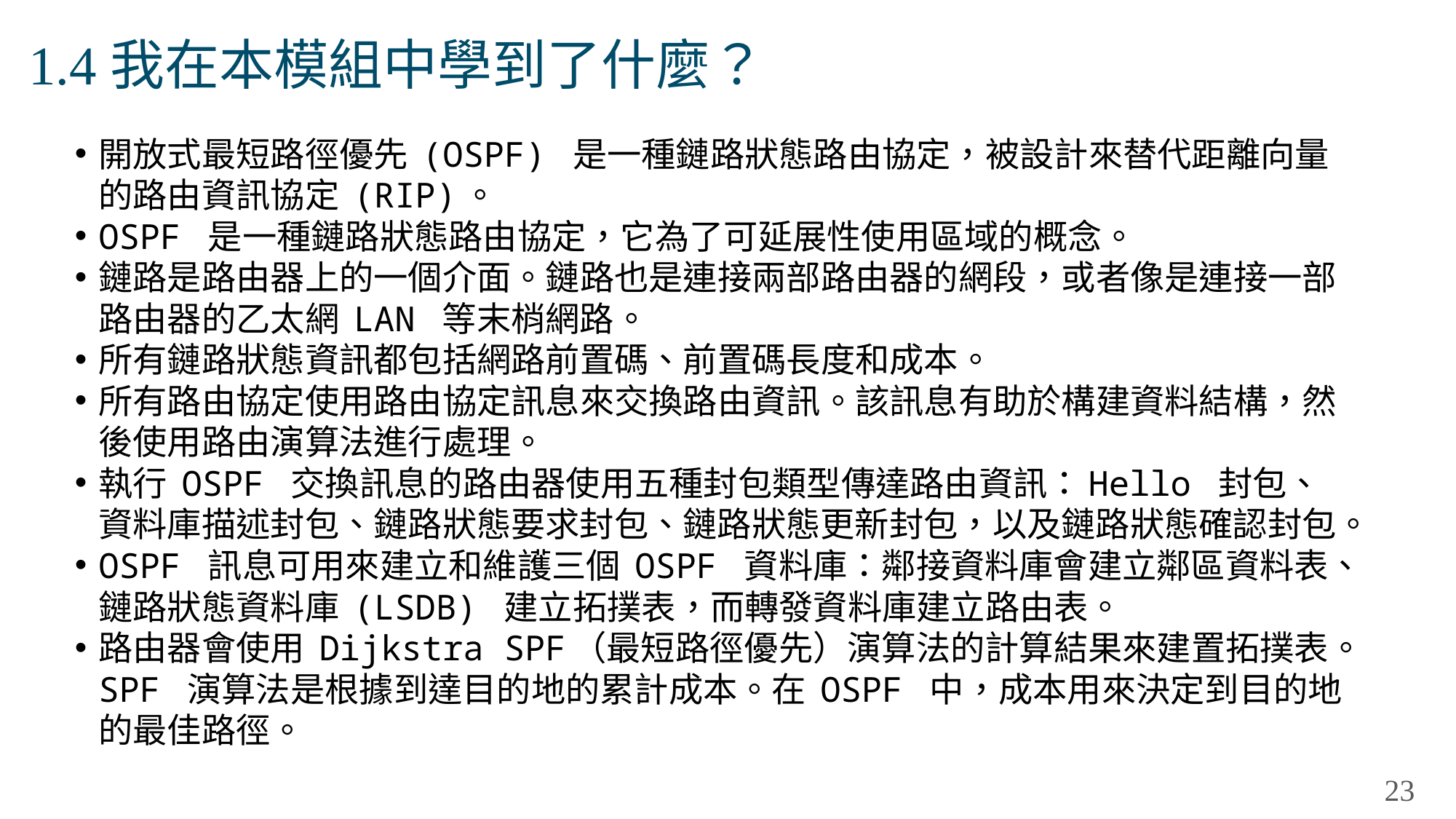

# 1.4我在本模組中學到了什麼？
開放式最短路徑優先 (OSPF) 是一種鏈路狀態路由協定，被設計來替代距離向量的路由資訊協定 (RIP)。
OSPF 是一種鏈路狀態路由協定，它為了可延展性使用區域的概念。
鏈路是路由器上的一個介面。鏈路也是連接兩部路由器的網段，或者像是連接一部路由器的乙太網 LAN 等末梢網路。
所有鏈路狀態資訊都包括網路前置碼、前置碼長度和成本。
所有路由協定使用路由協定訊息來交換路由資訊。該訊息有助於構建資料結構，然後使用路由演算法進行處理。
執行 OSPF 交換訊息的路由器使用五種封包類型傳達路由資訊：Hello 封包、資料庫描述封包、鏈路狀態要求封包、鏈路狀態更新封包，以及鏈路狀態確認封包。
OSPF 訊息可用來建立和維護三個 OSPF 資料庫：鄰接資料庫會建立鄰區資料表、鏈路狀態資料庫 (LSDB) 建立拓撲表，而轉發資料庫建立路由表。
路由器會使用 Dijkstra SPF（最短路徑優先）演算法的計算結果來建置拓撲表。SPF 演算法是根據到達目的地的累計成本。在 OSPF 中，成本用來決定到目的地的最佳路徑。

23